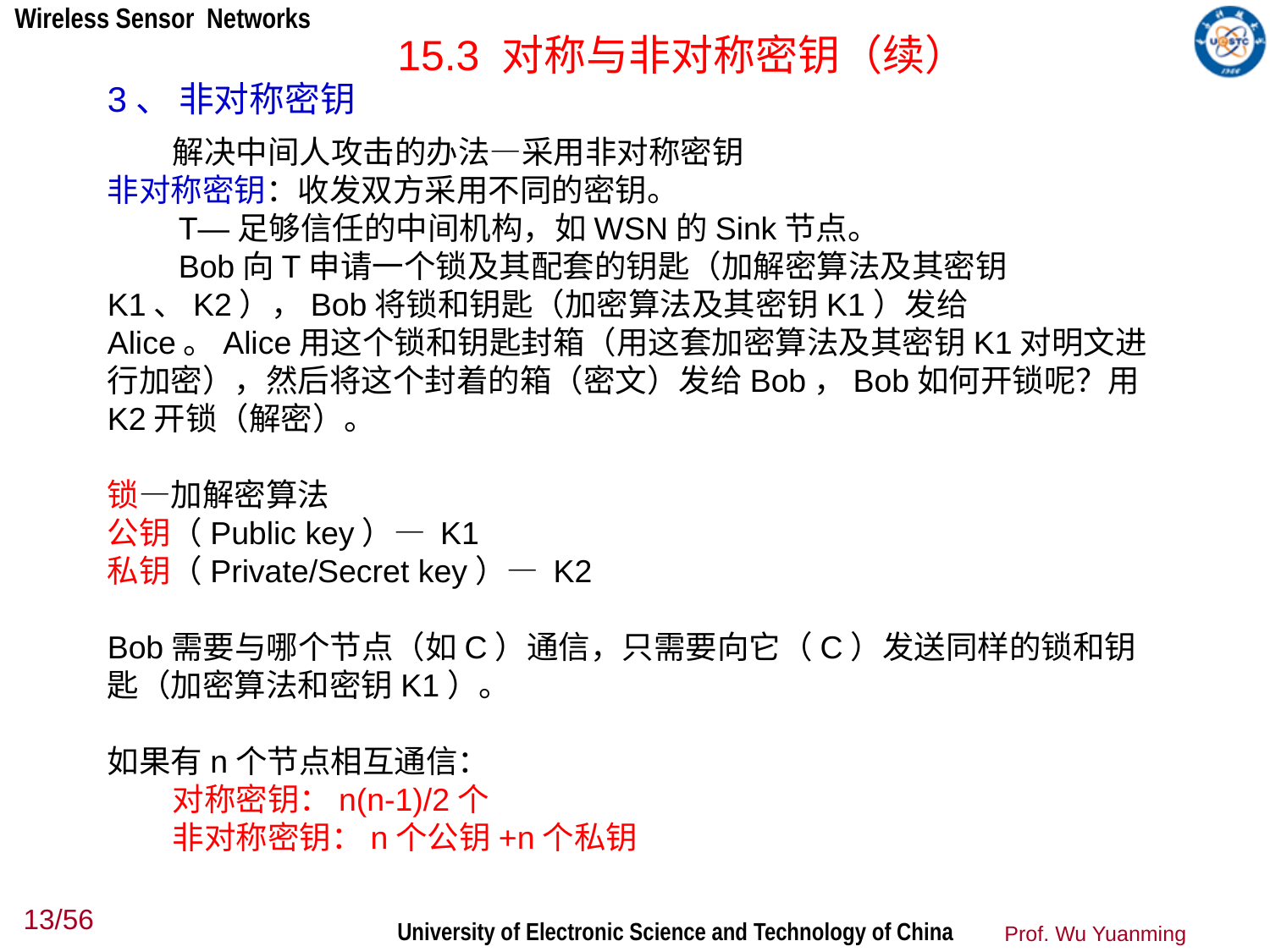

15.3 对称与非对称密钥（续）
3、 非对称密钥
        解决中间人攻击的办法—采用非对称密钥
非对称密钥：收发双方采用不同的密钥。
        T—足够信任的中间机构，如WSN的Sink节点。
        Bob向T申请一个锁及其配套的钥匙（加解密算法及其密钥K1、K2），Bob将锁和钥匙（加密算法及其密钥K1）发给Alice。Alice用这个锁和钥匙封箱（用这套加密算法及其密钥K1对明文进行加密），然后将这个封着的箱（密文）发给Bob，Bob如何开锁呢？用K2开锁（解密）。

锁—加解密算法
公钥（Public key）— K1
私钥（Private/Secret key）— K2

Bob需要与哪个节点（如C）通信，只需要向它（C）发送同样的锁和钥匙（加密算法和密钥K1）。

如果有n个节点相互通信：
        对称密钥：n(n-1)/2个
        非对称密钥：n个公钥+n个私钥

13/56
Prof. Wu Yuanming